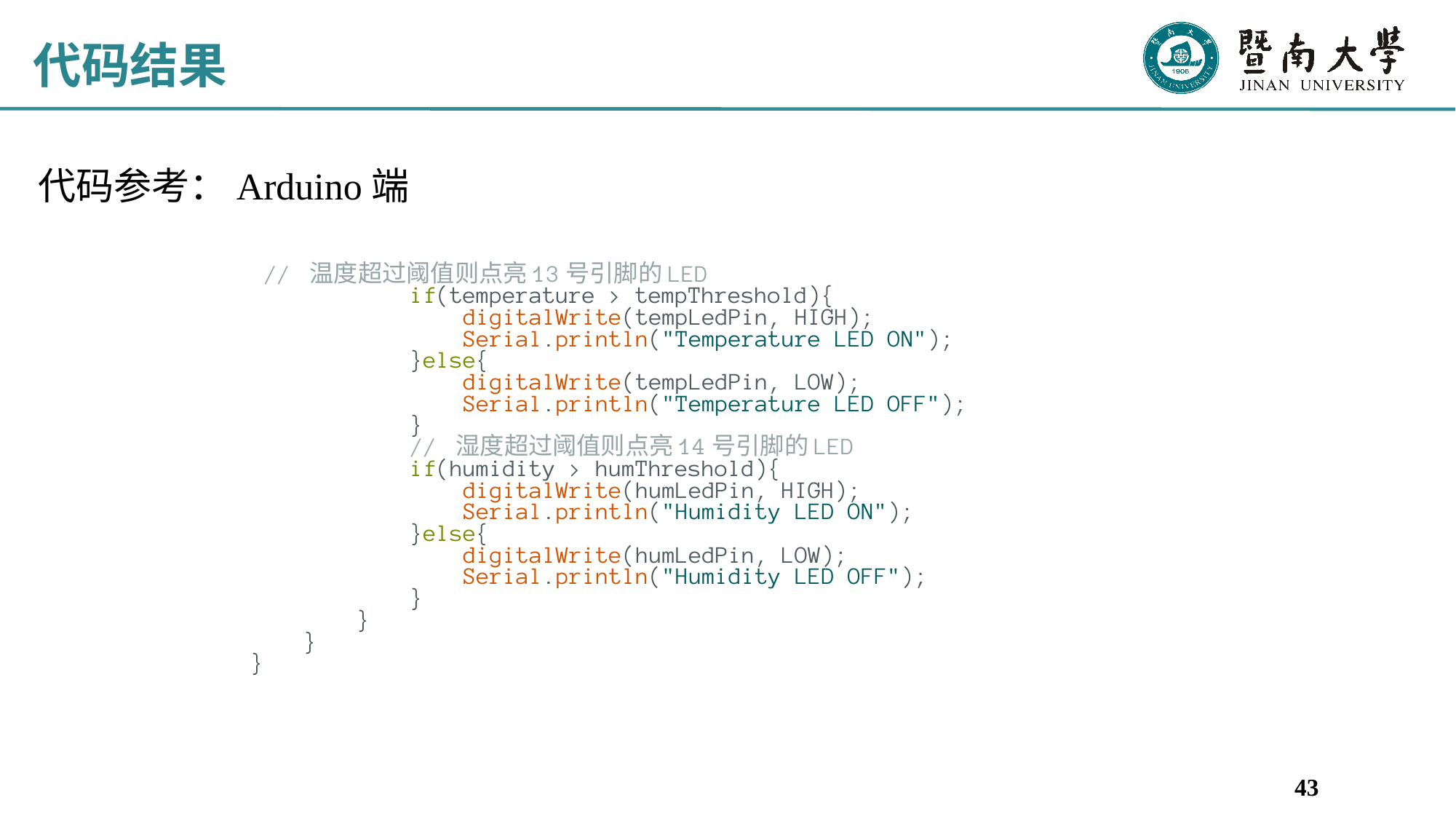

# 代码结果

代码参考：Arduino端

 // 温度超过阈值则点亮13号引脚的LED
            if(temperature > tempThreshold){
                digitalWrite(tempLedPin, HIGH);
                Serial.println("Temperature LED ON");
            }else{
                digitalWrite(tempLedPin, LOW);
                Serial.println("Temperature LED OFF");
            }
            // 湿度超过阈值则点亮14号引脚的LED
            if(humidity > humThreshold){
                digitalWrite(humLedPin, HIGH);
                Serial.println("Humidity LED ON");
            }else{
                digitalWrite(humLedPin, LOW);
                Serial.println("Humidity LED OFF");
            }
        }
    }
}